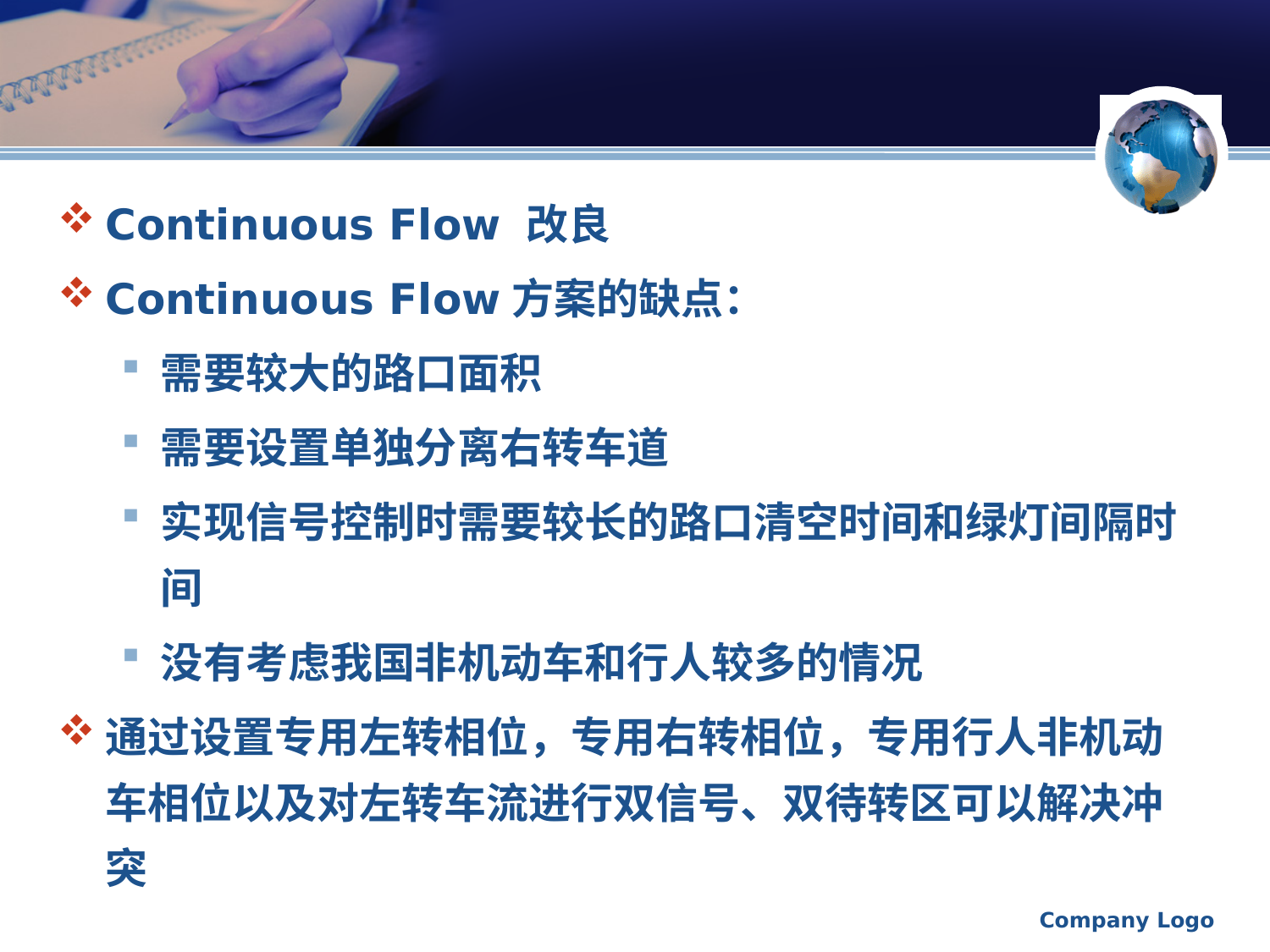

#
Continuous Flow 改良
Continuous Flow方案的缺点：
需要较大的路口面积
需要设置单独分离右转车道
实现信号控制时需要较长的路口清空时间和绿灯间隔时间
没有考虑我国非机动车和行人较多的情况
通过设置专用左转相位，专用右转相位，专用行人非机动车相位以及对左转车流进行双信号、双待转区可以解决冲突
Company Logo